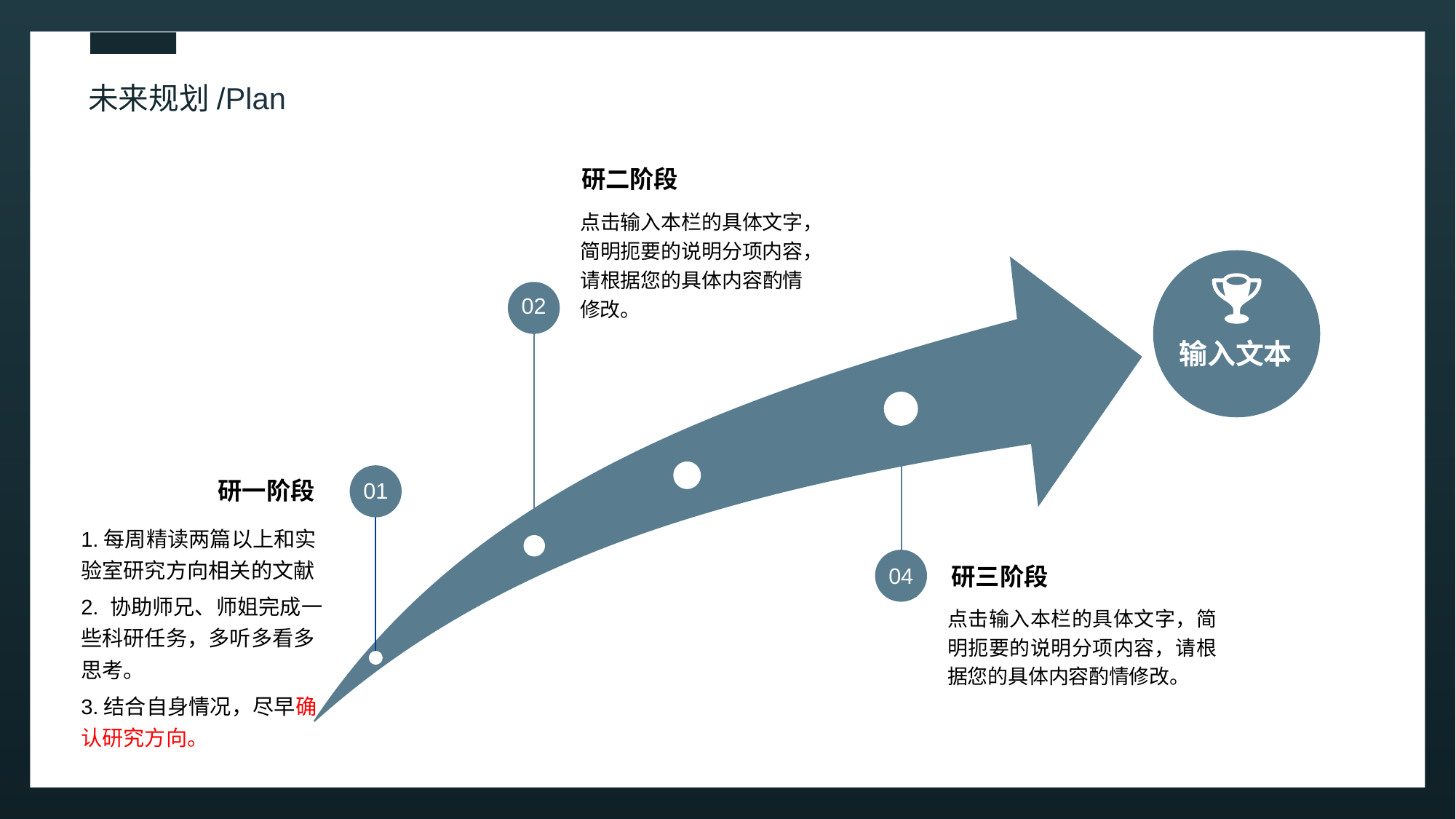

未来规划/Plan
研二阶段
点击输入本栏的具体文字，简明扼要的说明分项内容，请根据您的具体内容酌情修改。

02

输入文本

研一阶段

01

1.每周精读两篇以上和实验室研究方向相关的文献
2. 协助师兄、师姐完成一些科研任务，多听多看多思考。
3.结合自身情况，尽早确认研究方向。

研三阶段
04
点击输入本栏的具体文字，简明扼要的说明分项内容，请根据您的具体内容酌情修改。